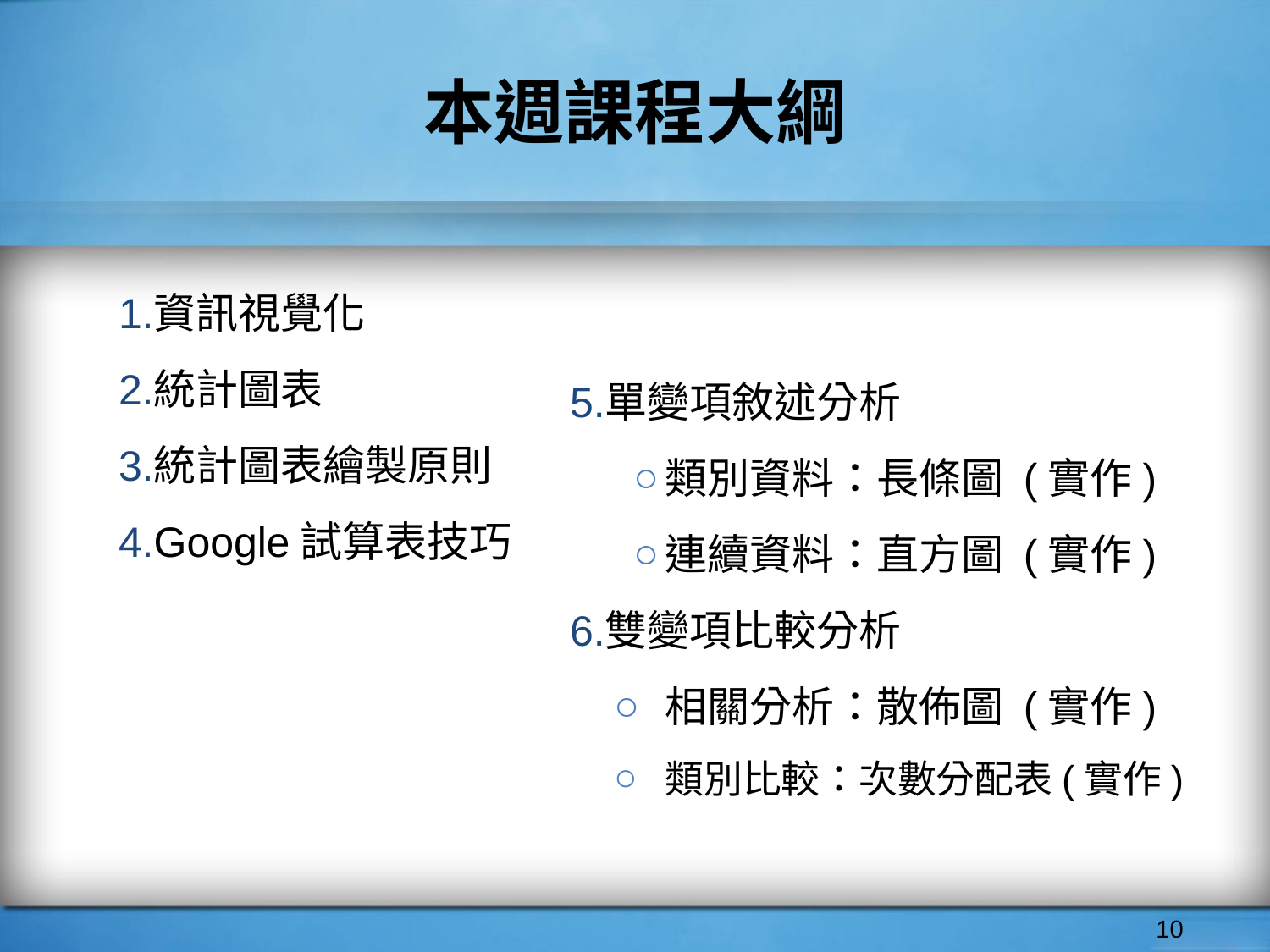

# 本週課程大綱
資訊視覺化
統計圖表
統計圖表繪製原則
Google試算表技巧
單變項敘述分析
類別資料：長條圖 (實作)
連續資料：直方圖 (實作)
雙變項比較分析
相關分析：散佈圖 (實作)
類別比較：次數分配表(實作)
10